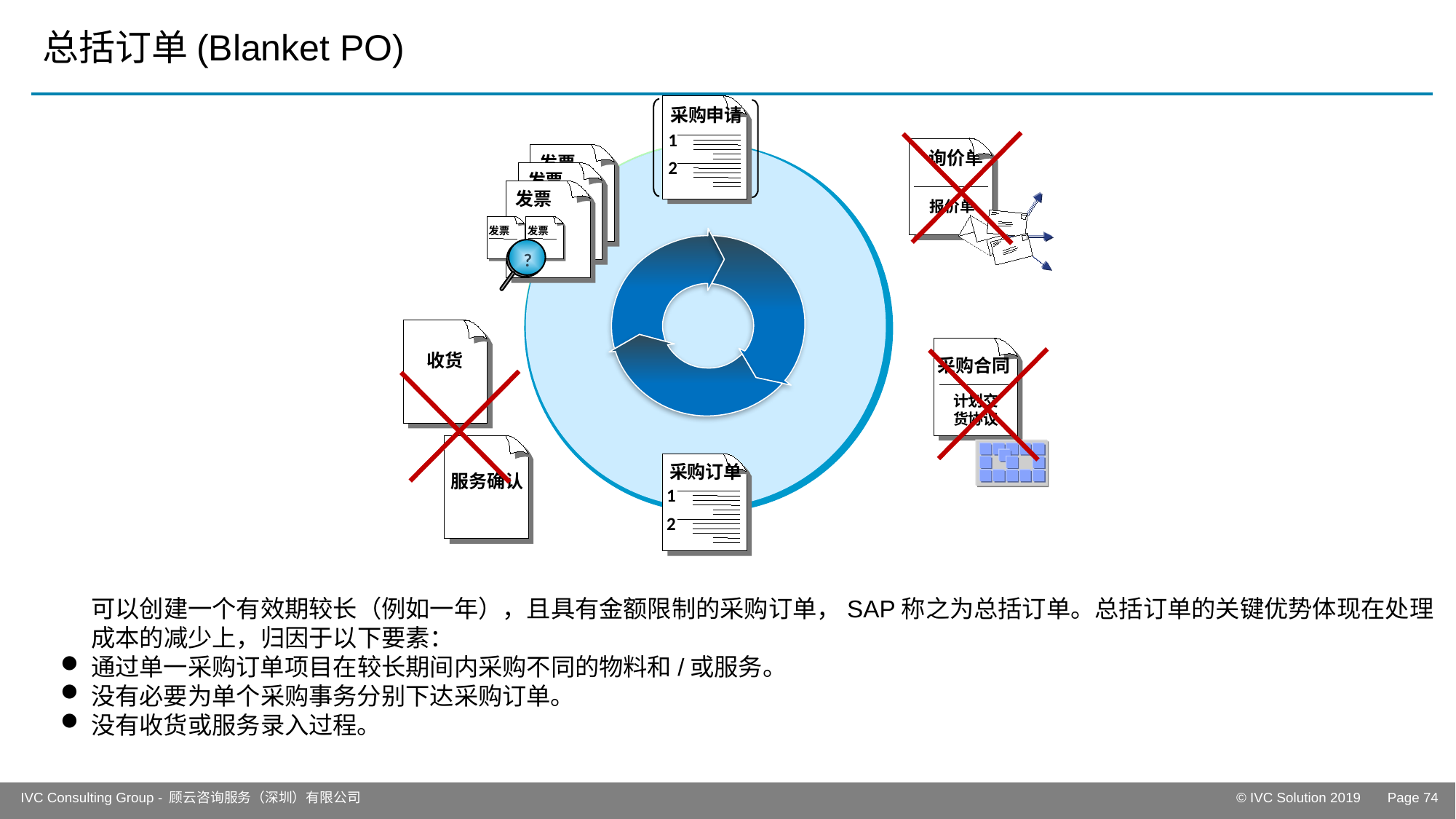

# 总括订单(Blanket PO)

采购申请

1

询价单

发票

2

发票

发票

报价单

发票
发票

?

收货
采购合同

计划交
货协议

采购订单
服务确认

1

2

可以创建一个有效期较长（例如一年），且具有金额限制的采购订单，SAP称之为总括订单。总括订单的关键优势体现在处理成本的减少上，归因于以下要素：
通过单一采购订单项目在较长期间内采购不同的物料和/或服务。
没有必要为单个采购事务分别下达采购订单。
没有收货或服务录入过程。